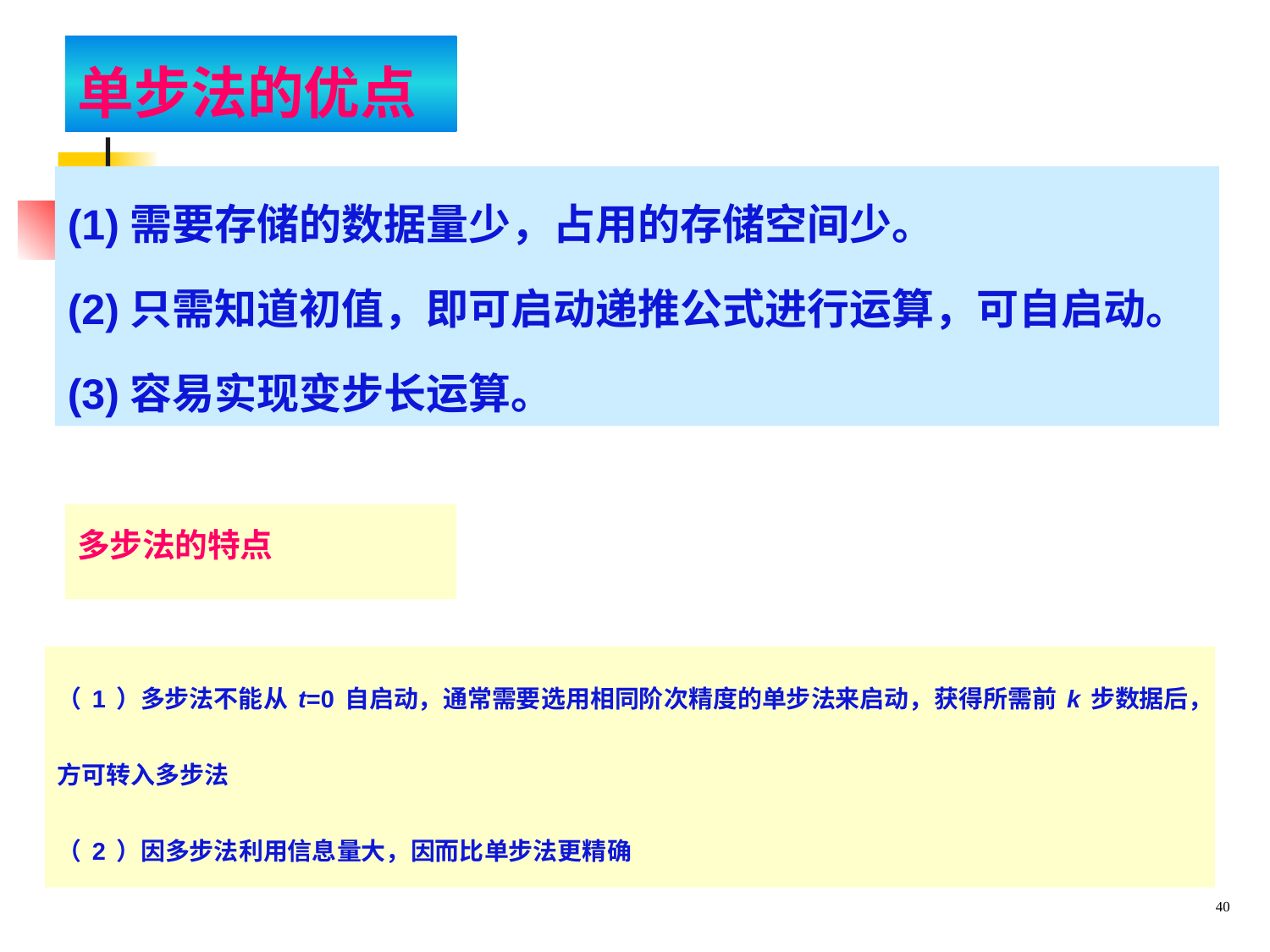

# 单步法的优点
(1)需要存储的数据量少，占用的存储空间少。
(2)只需知道初值，即可启动递推公式进行运算，可自启动。
(3)容易实现变步长运算。
多步法的特点
（1）多步法不能从t=0自启动，通常需要选用相同阶次精度的单步法来启动，获得所需前k步数据后，方可转入多步法
（2）因多步法利用信息量大，因而比单步法更精确
40